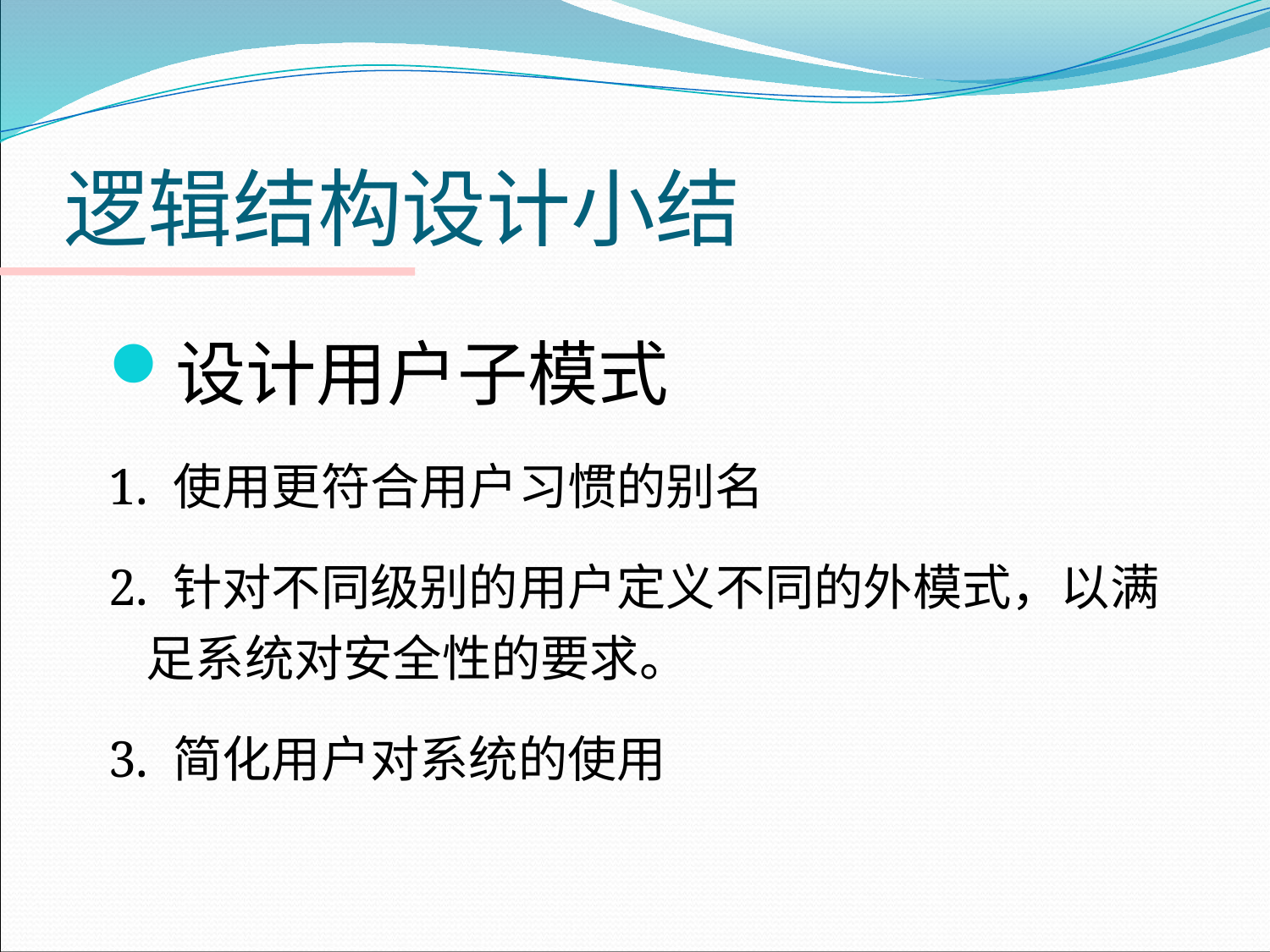

# 逻辑结构设计小结
设计用户子模式
1. 使用更符合用户习惯的别名
2. 针对不同级别的用户定义不同的外模式，以满足系统对安全性的要求。
3. 简化用户对系统的使用

783